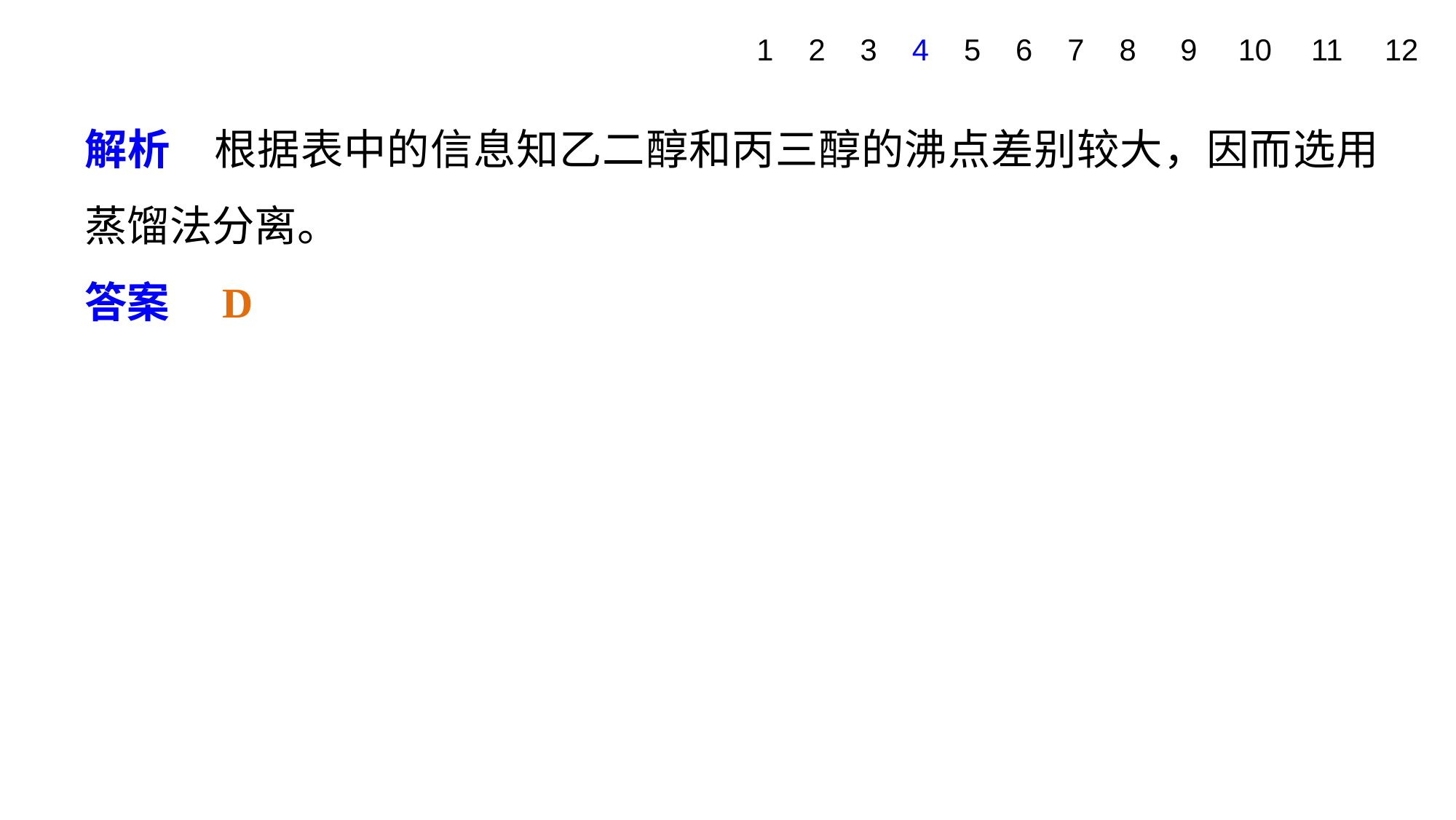

1
2
3
4
5
6
7
8
9
10
11
12
解析　根据表中的信息知乙二醇和丙三醇的沸点差别较大，因而选用蒸馏法分离。
答案　D